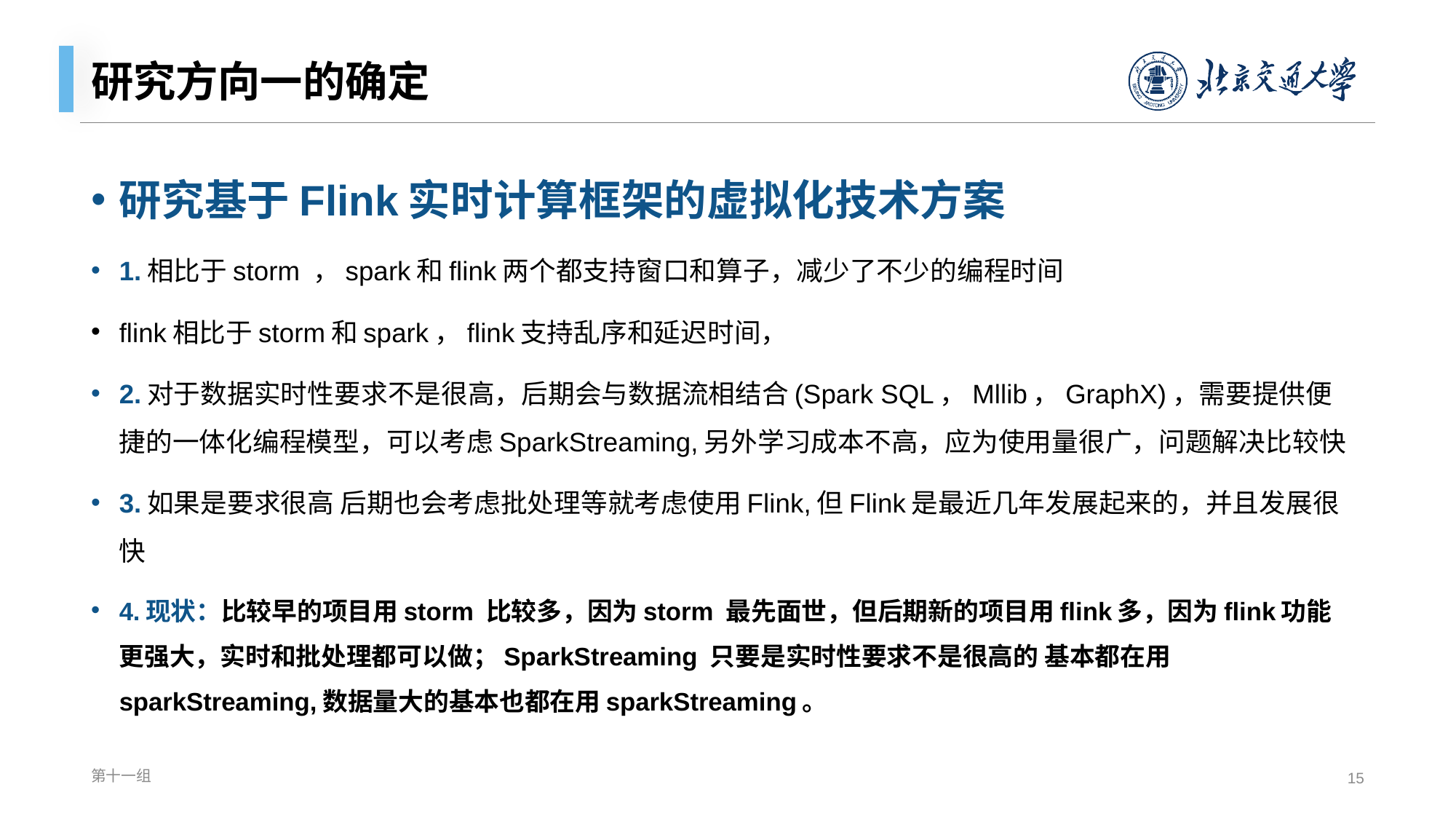

# 研究方向一的确定
研究基于Flink实时计算框架的虚拟化技术方案
1.相比于storm ，spark和flink两个都支持窗口和算子，减少了不少的编程时间
flink相比于storm和spark，flink支持乱序和延迟时间，
2.对于数据实时性要求不是很高，后期会与数据流相结合(Spark SQL，Mllib，GraphX)，需要提供便捷的一体化编程模型，可以考虑SparkStreaming,另外学习成本不高，应为使用量很广，问题解决比较快
3.如果是要求很高 后期也会考虑批处理等就考虑使用Flink,但Flink是最近几年发展起来的，并且发展很快
4.现状：比较早的项目用storm 比较多，因为storm 最先面世，但后期新的项目用flink多，因为flink功能更强大，实时和批处理都可以做；SparkStreaming 只要是实时性要求不是很高的 基本都在用sparkStreaming,数据量大的基本也都在用sparkStreaming。

第十一组
15